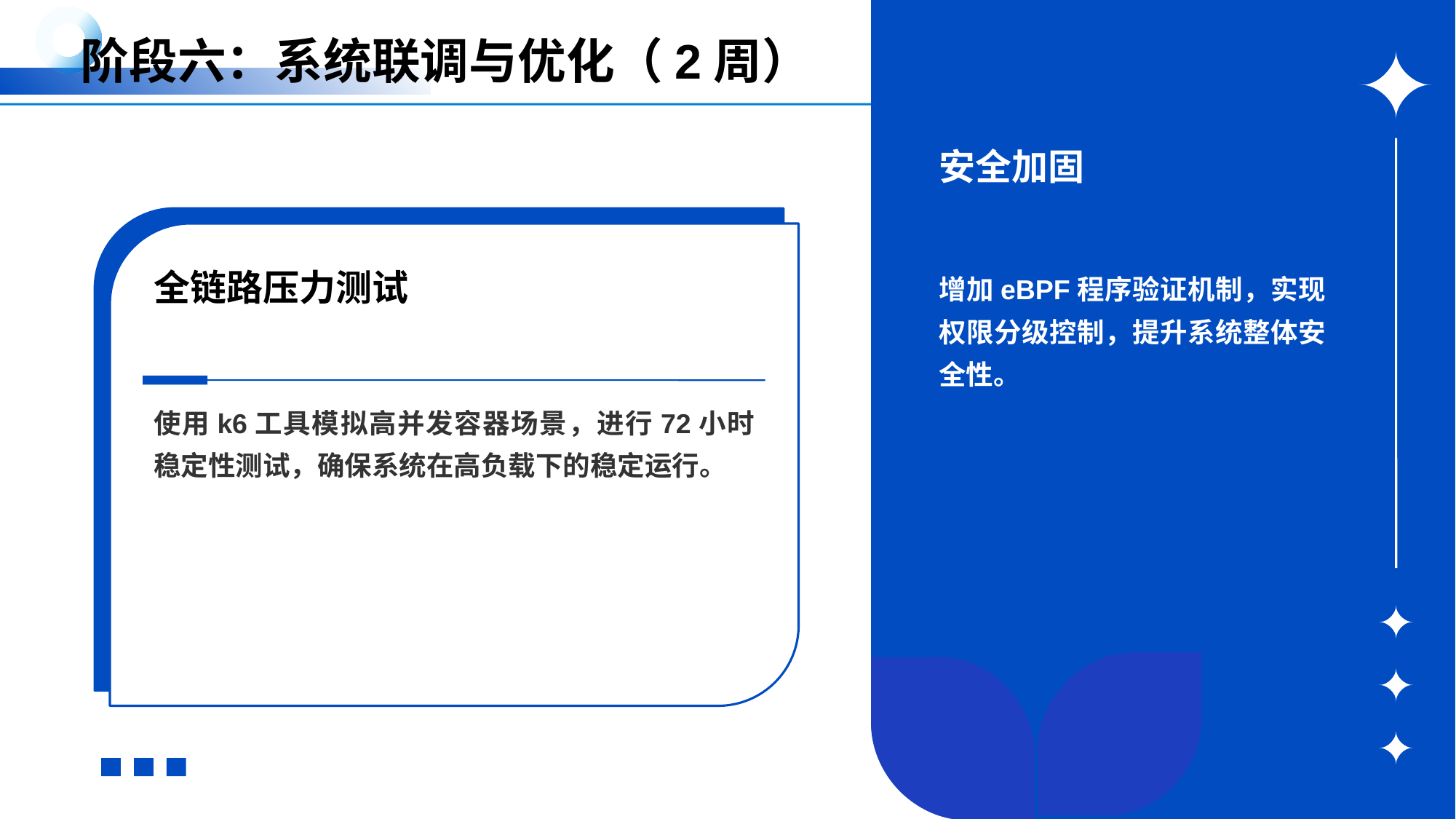

阶段六：系统联调与优化（2周）

安全加固

增加eBPF程序验证机制，实现权限分级控制，提升系统整体安全性。
全链路压力测试

使用k6工具模拟高并发容器场景，进行72小时稳定性测试，确保系统在高负载下的稳定运行。